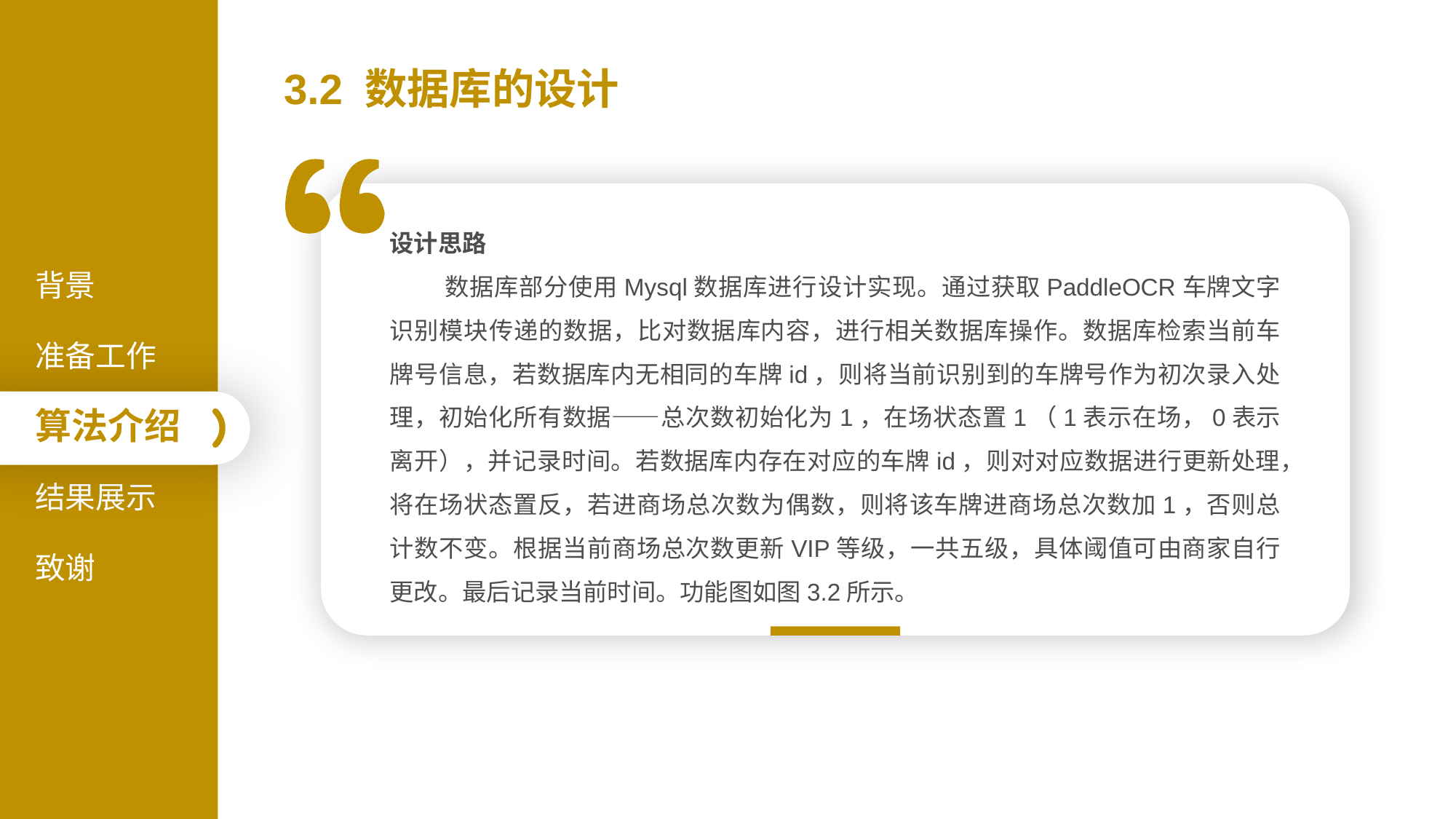

3.2 数据库的设计

设计思路
        数据库部分使用Mysql数据库进行设计实现。通过获取PaddleOCR车牌文字识别模块传递的数据，比对数据库内容，进行相关数据库操作。数据库检索当前车牌号信息，若数据库内无相同的车牌id，则将当前识别到的车牌号作为初次录入处理，初始化所有数据——总次数初始化为1，在场状态置1（1表示在场，0表示离开），并记录时间。若数据库内存在对应的车牌id，则对对应数据进行更新处理，将在场状态置反，若进商场总次数为偶数，则将该车牌进商场总次数加1，否则总计数不变。根据当前商场总次数更新VIP等级，一共五级，具体阈值可由商家自行更改。最后记录当前时间。功能图如图3.2所示。
背景
准备工作

算法介绍

结果展示
致谢